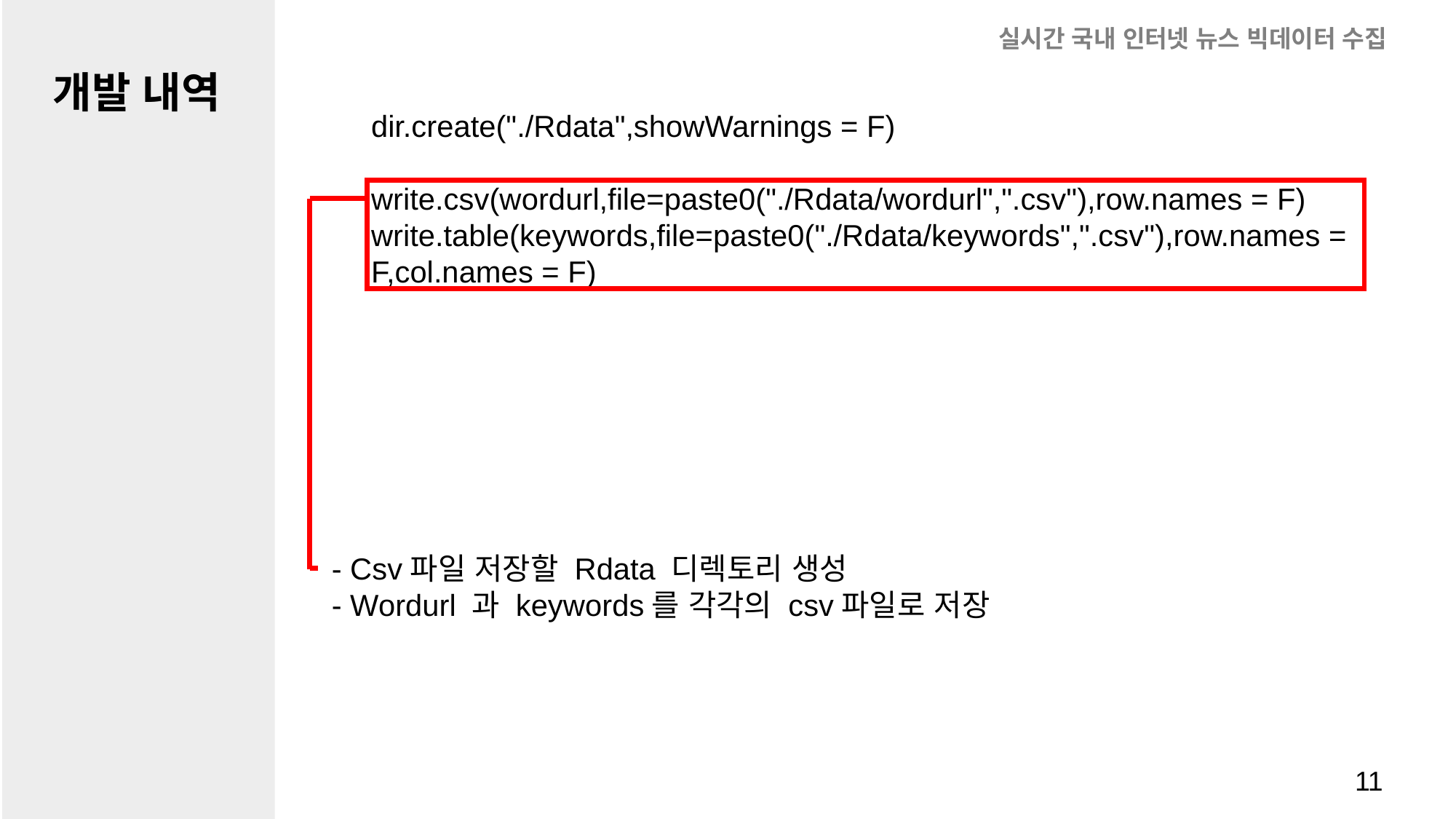

실시간 국내 인터넷 뉴스 빅데이터 수집
개발 내역
dir.create("./Rdata",showWarnings = F)

write.csv(wordurl,file=paste0("./Rdata/wordurl",".csv"),row.names = F)
write.table(keywords,file=paste0("./Rdata/keywords",".csv"),row.names = F,col.names = F)

- Csv파일 저장할 Rdata 디렉토리 생성
- Wordurl 과 keywords를 각각의 csv파일로 저장
11